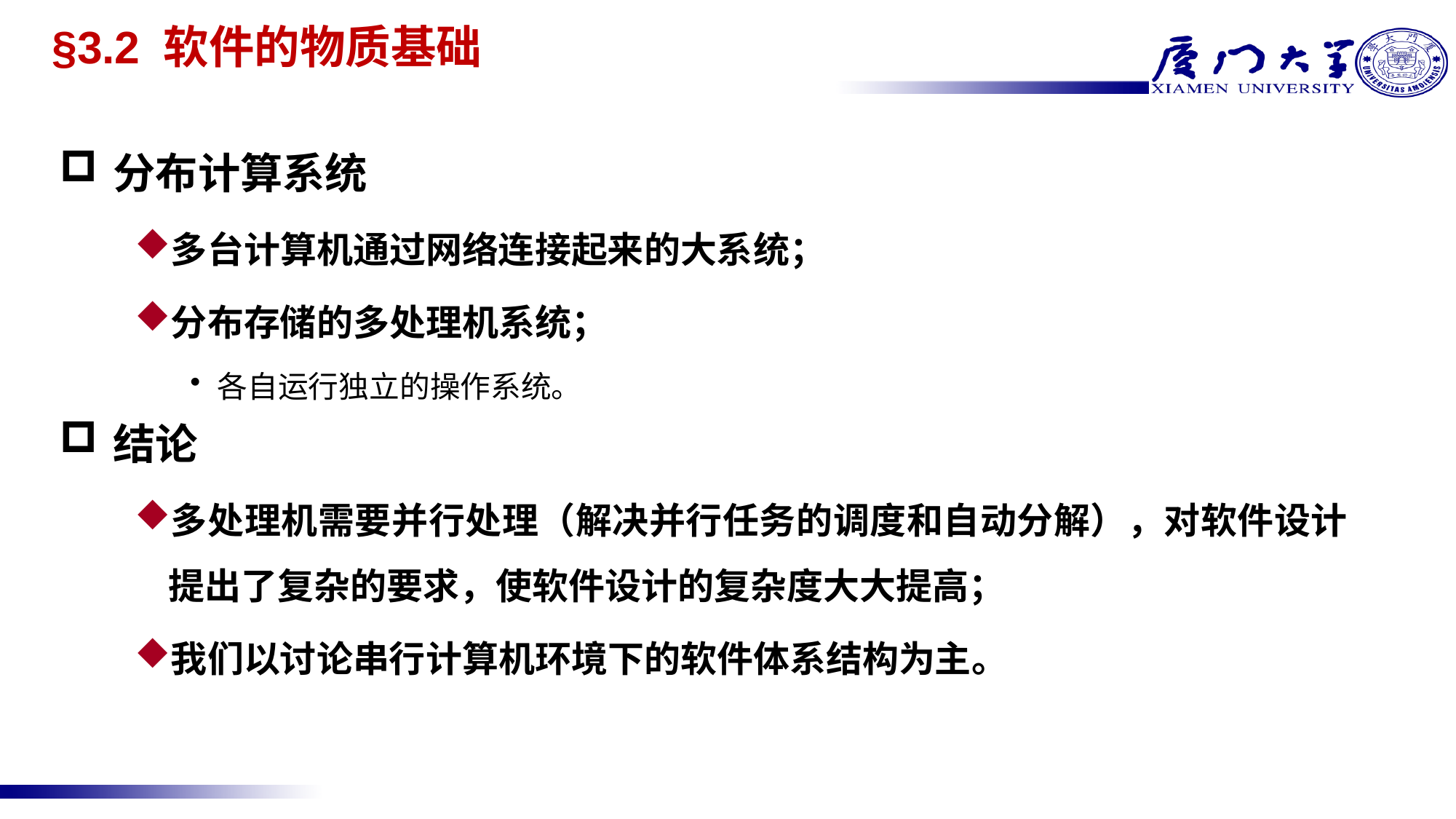

# §3.2 软件的物质基础
分布计算系统
多台计算机通过网络连接起来的大系统；
分布存储的多处理机系统；
各自运行独立的操作系统。
结论
多处理机需要并行处理（解决并行任务的调度和自动分解），对软件设计提出了复杂的要求，使软件设计的复杂度大大提高；
我们以讨论串行计算机环境下的软件体系结构为主。